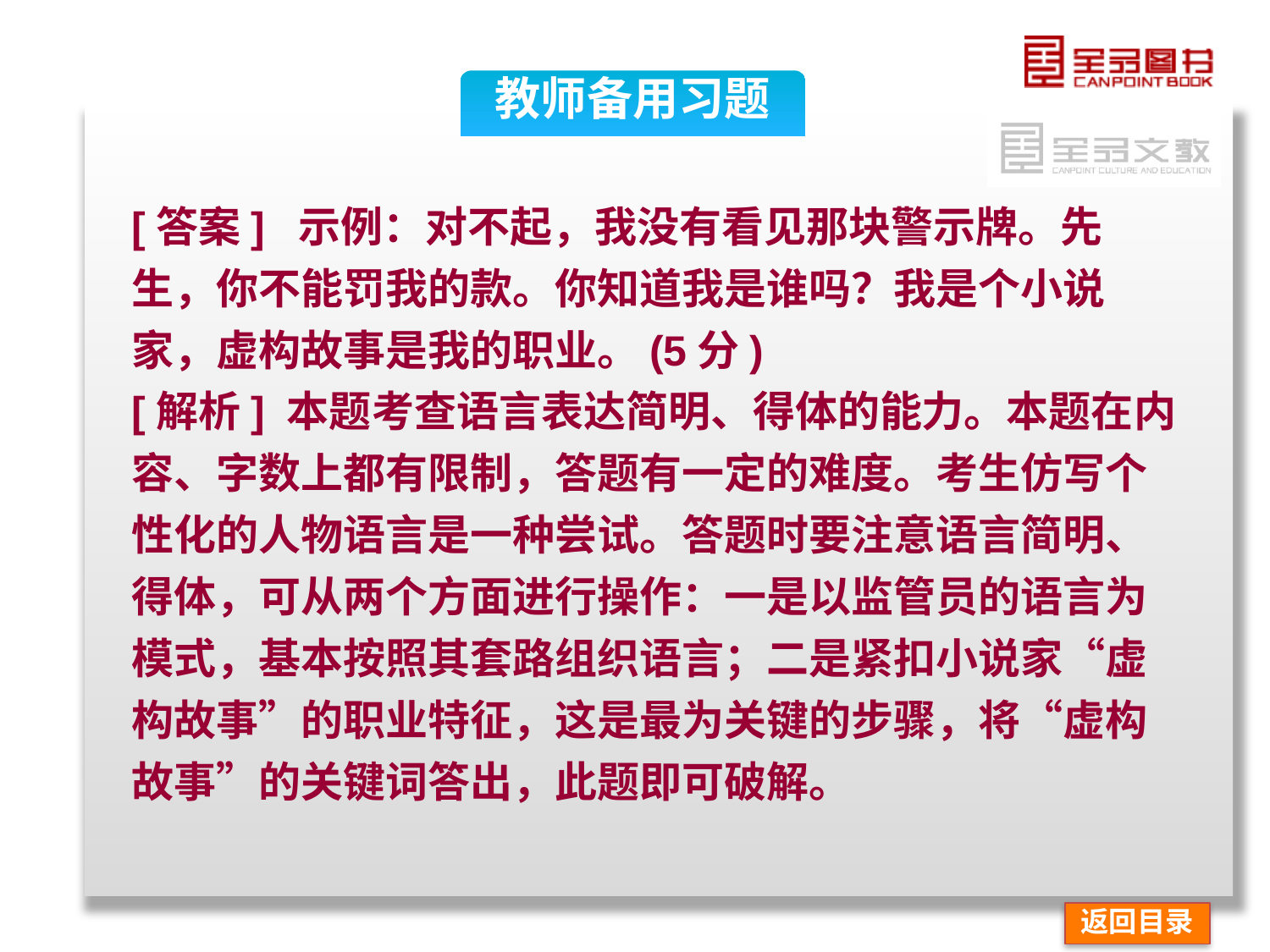

教师备用习题
[答案]  示例：对不起，我没有看见那块警示牌。先生，你不能罚我的款。你知道我是谁吗？我是个小说家，虚构故事是我的职业。(5分)
[解析] 本题考查语言表达简明、得体的能力。本题在内容、字数上都有限制，答题有一定的难度。考生仿写个性化的人物语言是一种尝试。答题时要注意语言简明、得体，可从两个方面进行操作：一是以监管员的语言为模式，基本按照其套路组织语言；二是紧扣小说家“虚构故事”的职业特征，这是最为关键的步骤，将“虚构故事”的关键词答出，此题即可破解。
返回目录